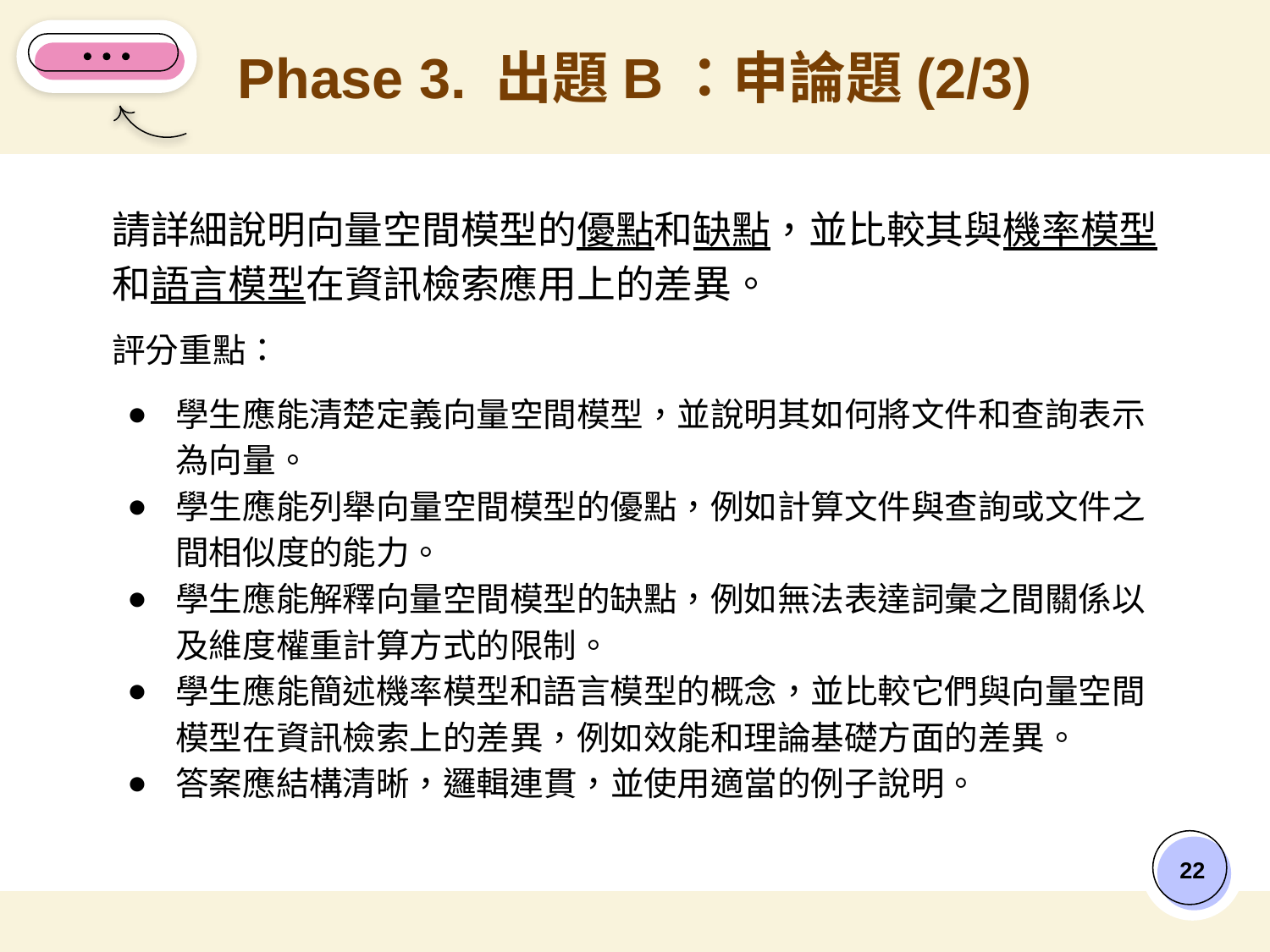

# Phase 3. 出題B：申論題(2/3)
請詳細說明向量空間模型的優點和缺點，並比較其與機率模型和語言模型在資訊檢索應用上的差異。
評分重點：
學生應能清楚定義向量空間模型，並說明其如何將文件和查詢表示為向量。
學生應能列舉向量空間模型的優點，例如計算文件與查詢或文件之間相似度的能力。
學生應能解釋向量空間模型的缺點，例如無法表達詞彙之間關係以及維度權重計算方式的限制。
學生應能簡述機率模型和語言模型的概念，並比較它們與向量空間模型在資訊檢索上的差異，例如效能和理論基礎方面的差異。
答案應結構清晰，邏輯連貫，並使用適當的例子說明。

22